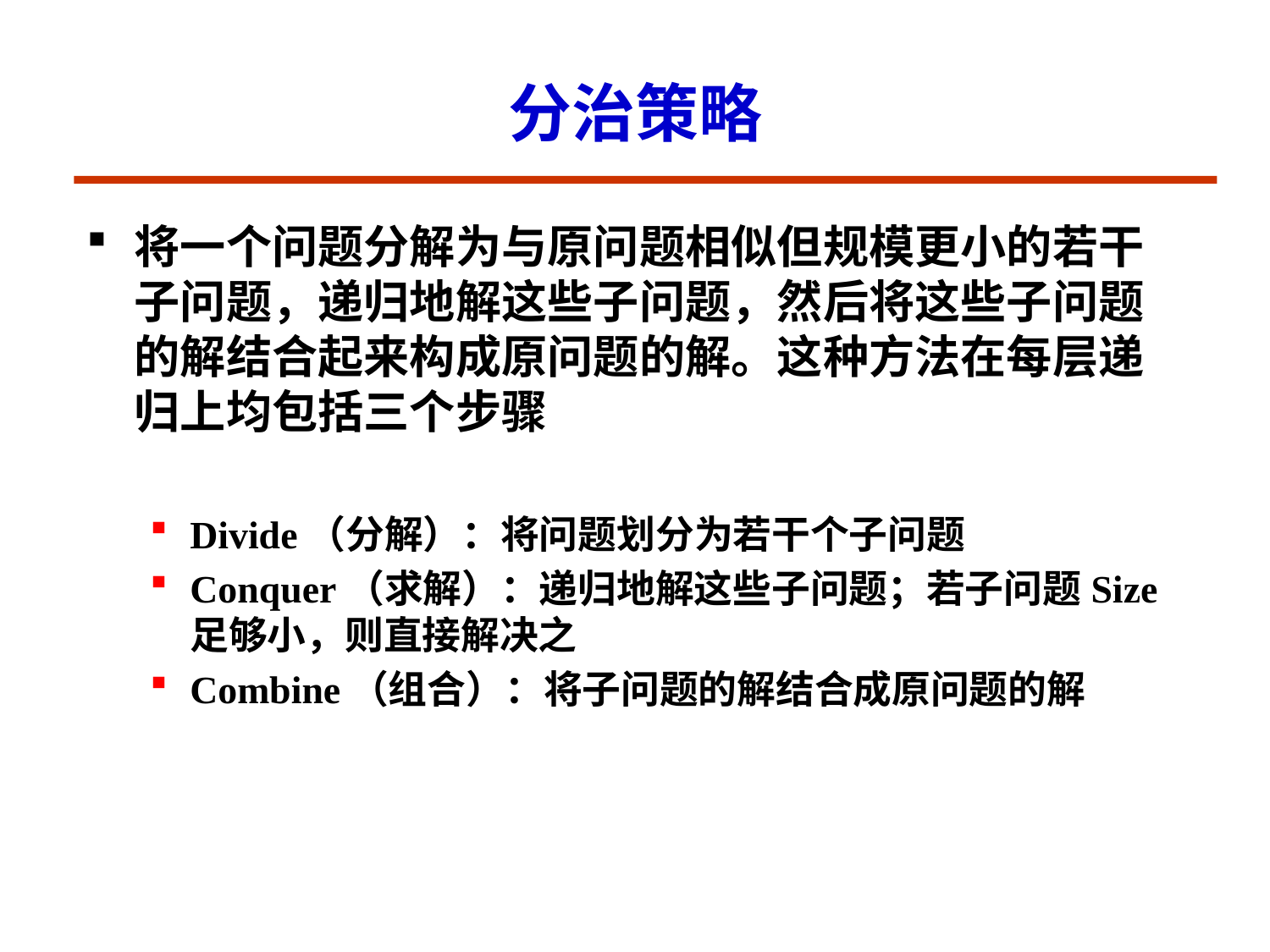

分治策略
将一个问题分解为与原问题相似但规模更小的若干子问题，递归地解这些子问题，然后将这些子问题的解结合起来构成原问题的解。这种方法在每层递归上均包括三个步骤

Divide（分解）：将问题划分为若干个子问题
Conquer（求解）：递归地解这些子问题；若子问题Size足够小，则直接解决之
Combine（组合）：将子问题的解结合成原问题的解